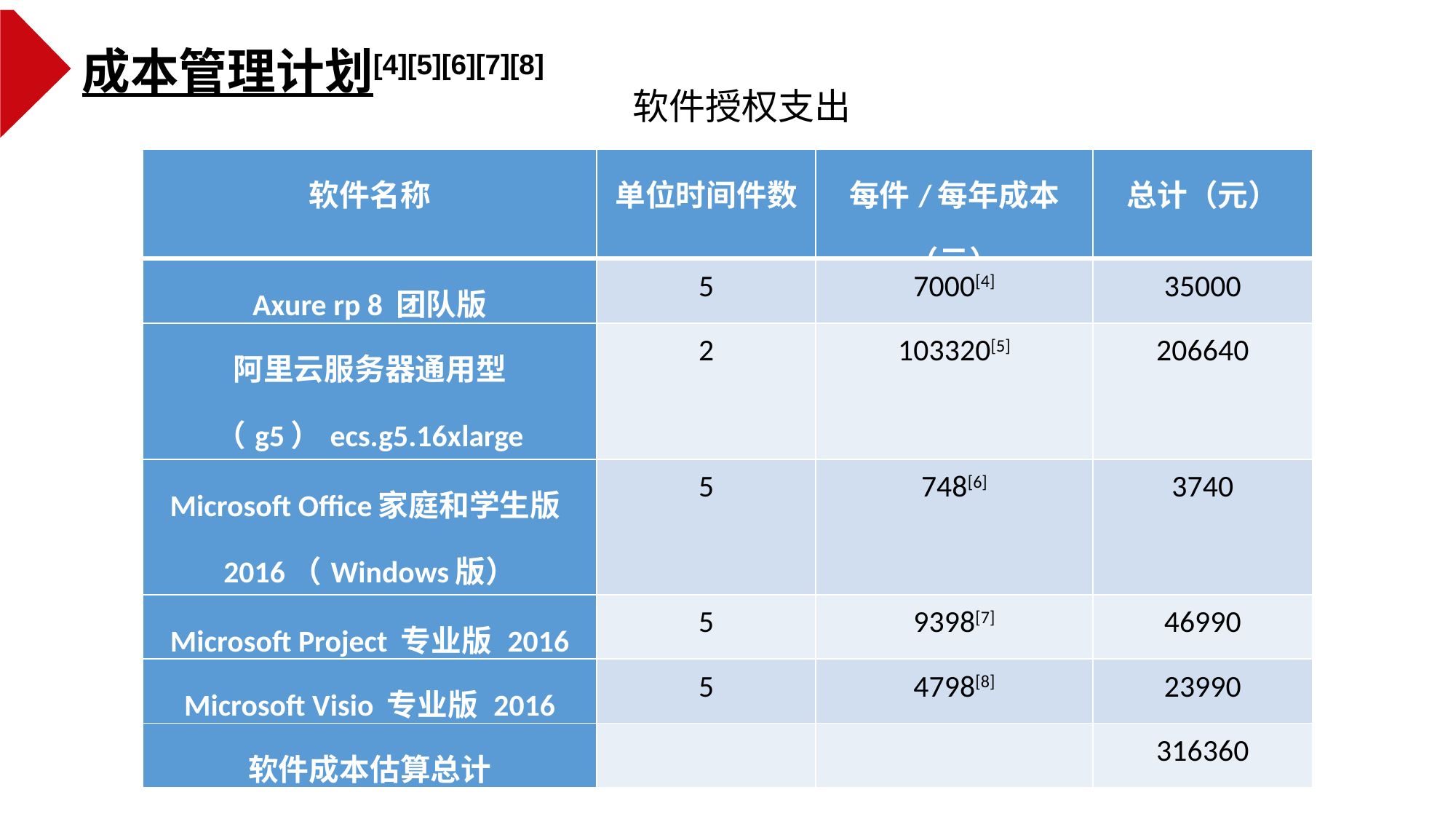

成本管理计划[4][5][6][7][8]
软件授权支出
| 软件名称 | 单位时间件数 | 每件/每年成本（元） | 总计（元） |
| --- | --- | --- | --- |
| Axure rp 8 团队版 | 5 | 7000[4] | 35000 |
| 阿里云服务器通用型（g5）ecs.g5.16xlarge | 2 | 103320[5] | 206640 |
| Microsoft Office家庭和学生版2016（Windows版） | 5 | 748[6] | 3740 |
| Microsoft Project 专业版 2016 | 5 | 9398[7] | 46990 |
| Microsoft Visio 专业版 2016 | 5 | 4798[8] | 23990 |
| 软件成本估算总计 |  |  | 316360 |